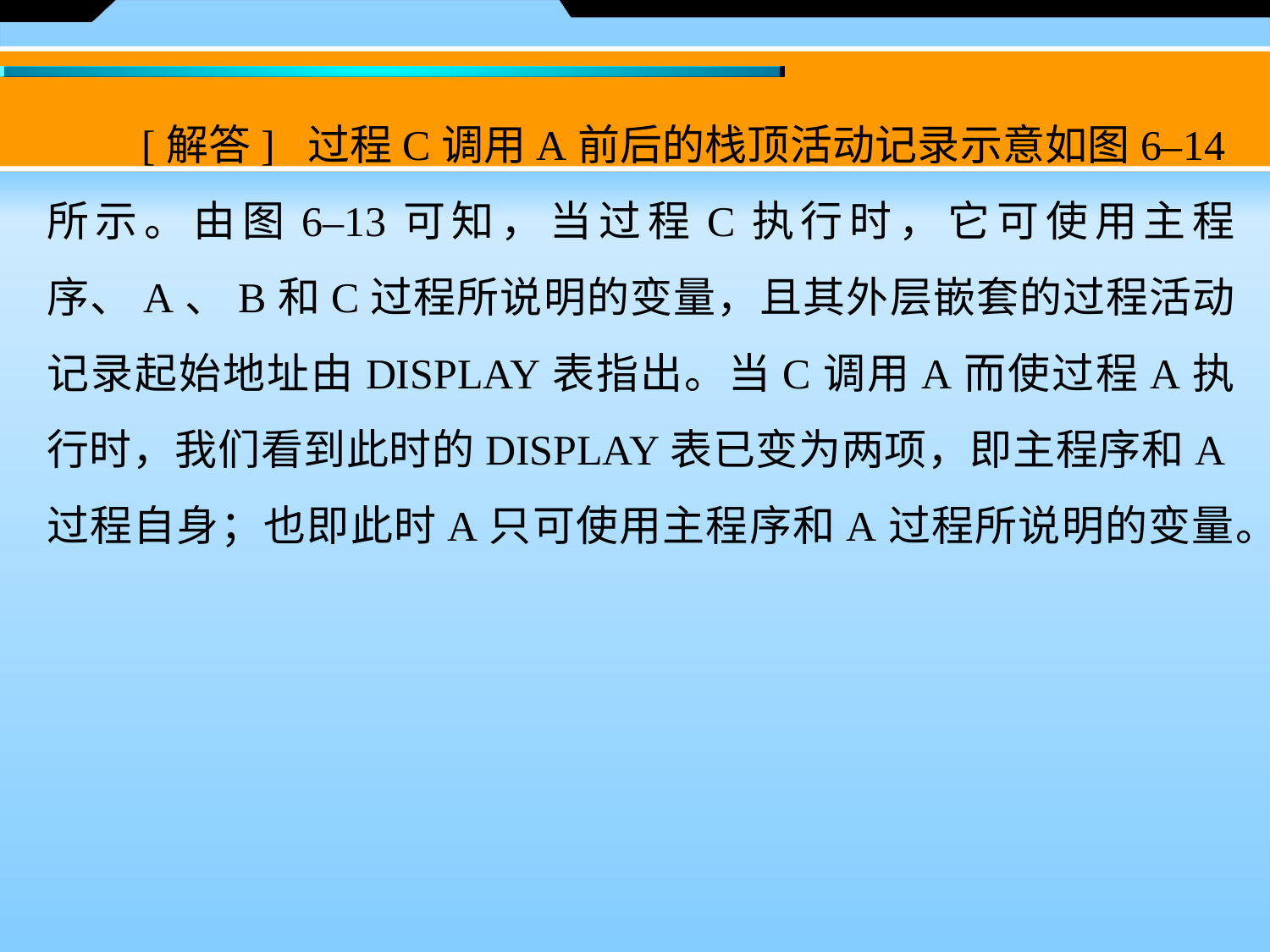

[解答]  过程C调用A前后的栈顶活动记录示意如图6–14所示。由图6–13可知，当过程C执行时，它可使用主程序、A、B和C过程所说明的变量，且其外层嵌套的过程活动记录起始地址由DISPLAY表指出。当C调用A而使过程A执行时，我们看到此时的DISPLAY表已变为两项，即主程序和A过程自身；也即此时A只可使用主程序和A过程所说明的变量。